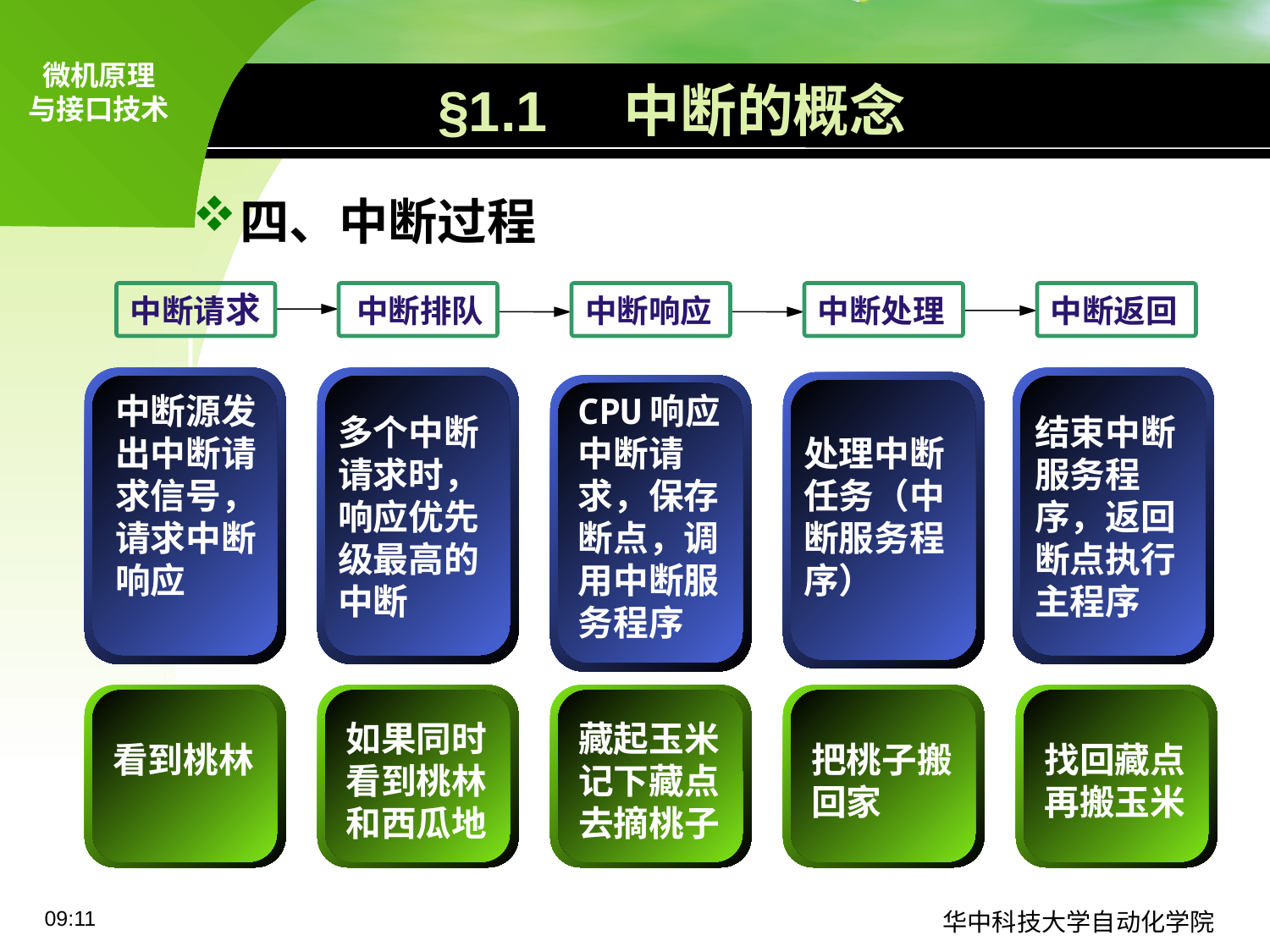

# §1.1    中断的概念
四、中断过程
中断请求

中断排队
中断响应
中断处理
中断返回

中断源发出中断请求信号，请求中断响应

多个中断请求时，响应优先级最高的中断
CPU响应中断请求，保存断点，调用中断服务程序
处理中断任务（中断服务程序）
结束中断服务程序，返回断点执行主程序

看到桃林

如果同时看到桃林和西瓜地
藏起玉米记下藏点去摘桃子
把桃子搬回家
找回藏点再搬玉米
09:11
华中科技大学自动化学院